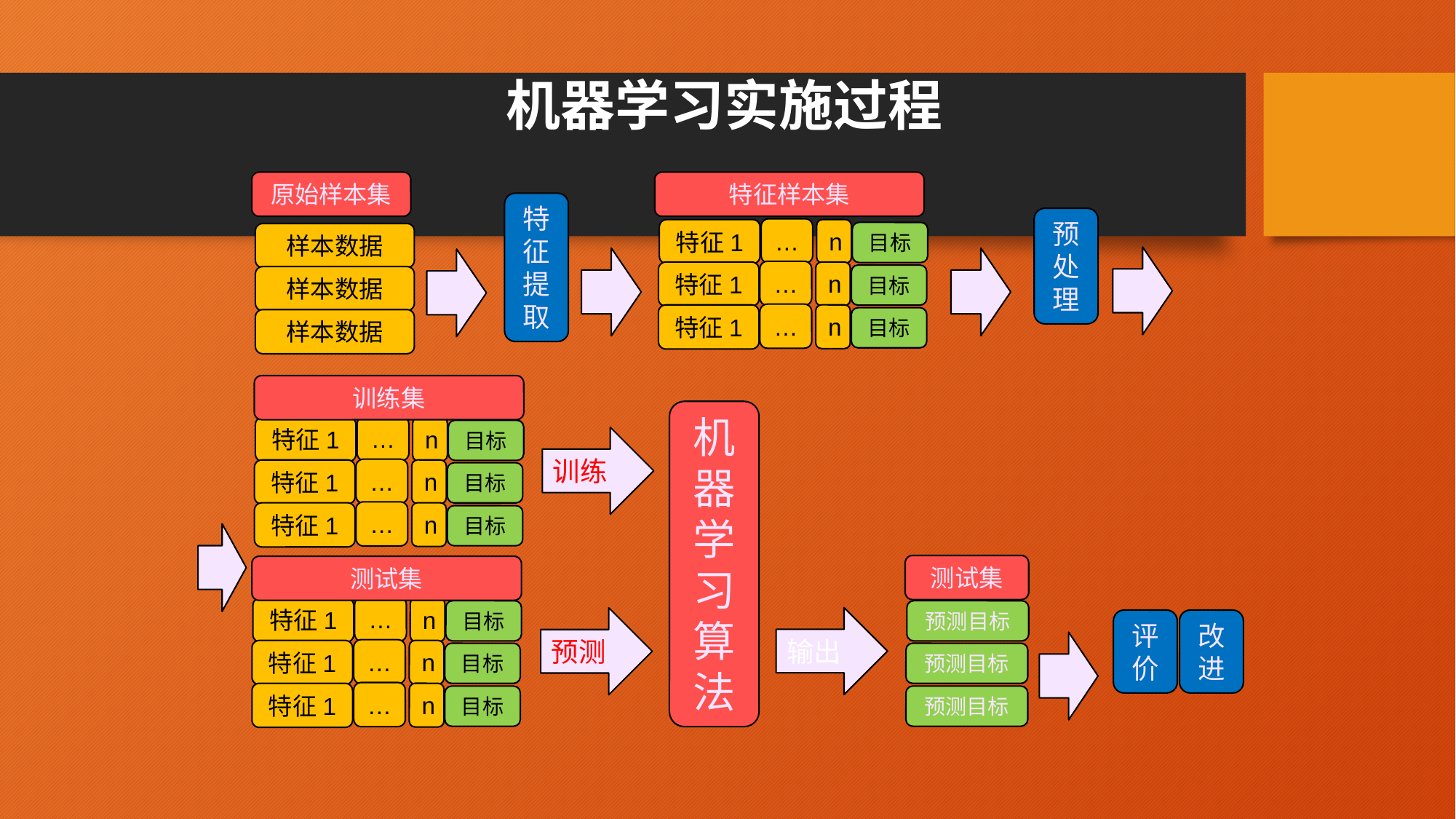

# 机器学习实施过程
原始样本集
特征样本集
特征提取
预处理
…
特征1
n
目标
样本数据

…
特征1
n
目标
样本数据
…
特征1
n
目标
样本数据
训练集
机器学习算法
…
特征1
n
目标
训练
…
特征1
n
目标
…
n
特征1
目标

测试集
测试集
…
特征1
n
目标
预测目标
输出
预测
评价
改进

…
特征1
n
目标
预测目标
…
特征1
n
目标
预测目标